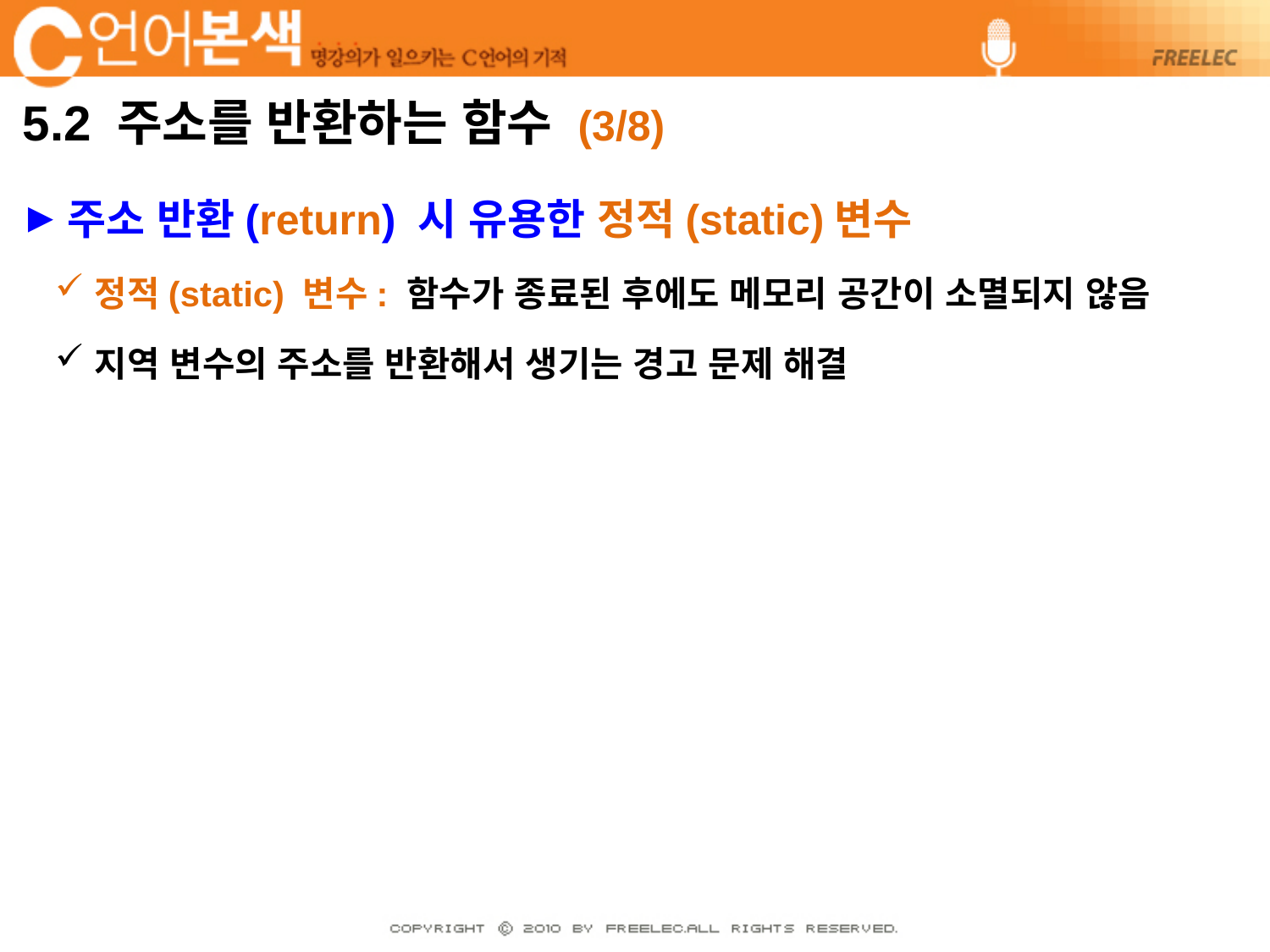

# 5.2 주소를 반환하는 함수 (3/8)
주소 반환(return) 시 유용한 정적(static)변수
정적(static) 변수: 함수가 종료된 후에도 메모리 공간이 소멸되지 않음
지역 변수의 주소를 반환해서 생기는 경고 문제 해결